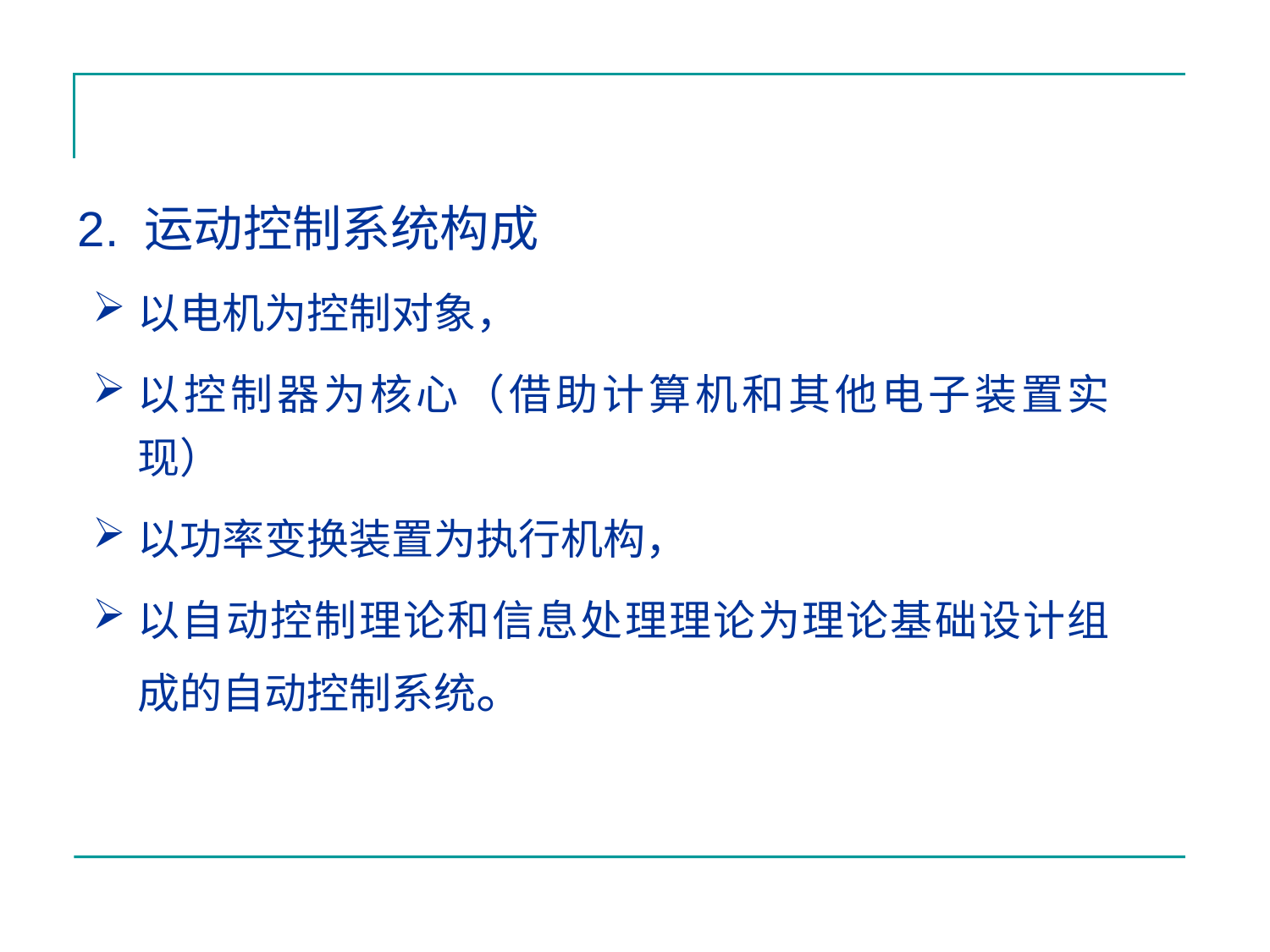

2. 运动控制系统构成
以电机为控制对象，
以控制器为核心（借助计算机和其他电子装置实现）
以功率变换装置为执行机构，
以自动控制理论和信息处理理论为理论基础设计组成的自动控制系统。